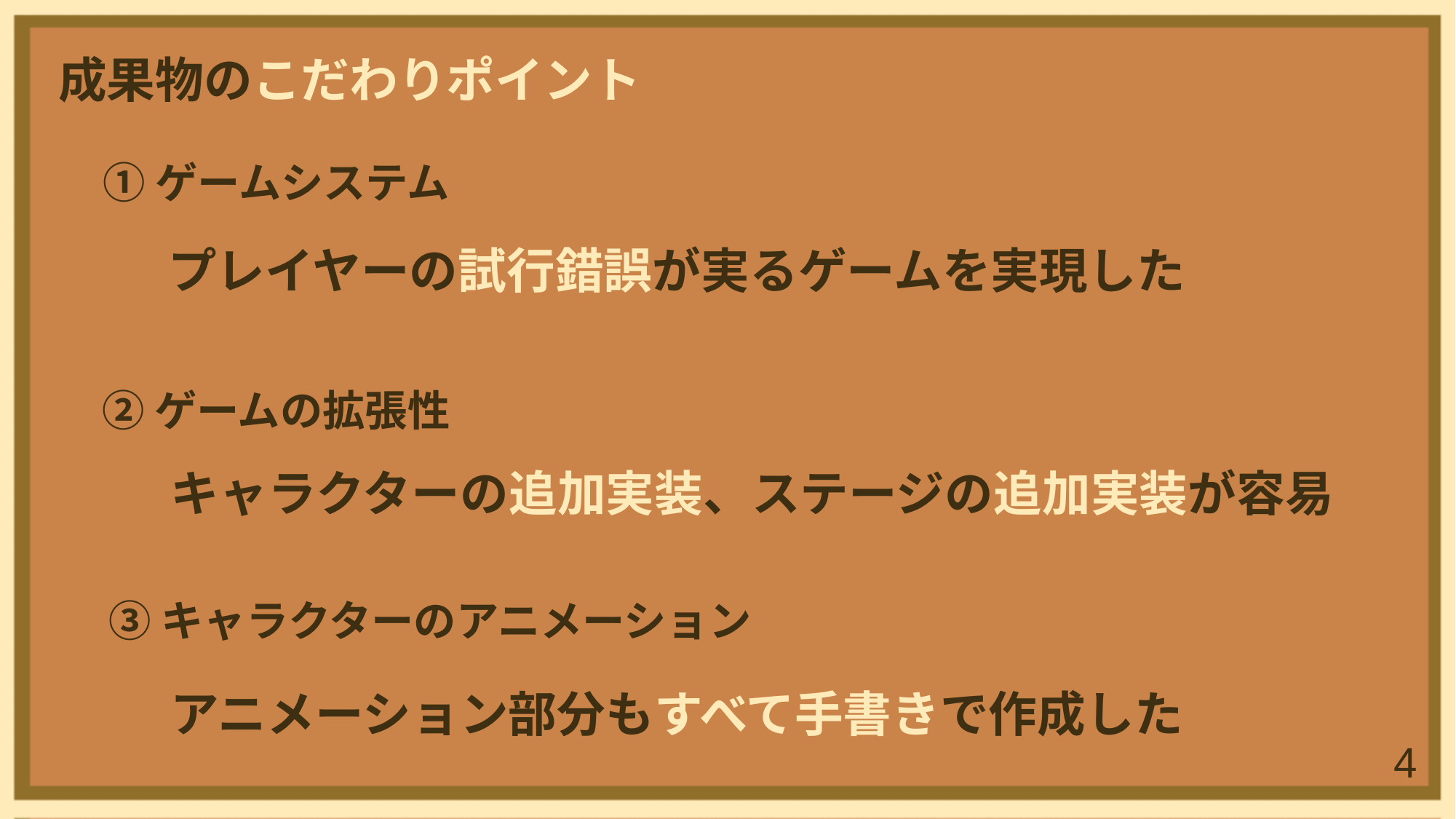

成果物のこだわりポイント
①ゲームシステム
プレイヤーの試行錯誤が実るゲームを実現した
②ゲームの拡張性
キャラクターの追加実装、ステージの追加実装が容易
③キャラクターのアニメーション
アニメーション部分もすべて手書きで作成した
4